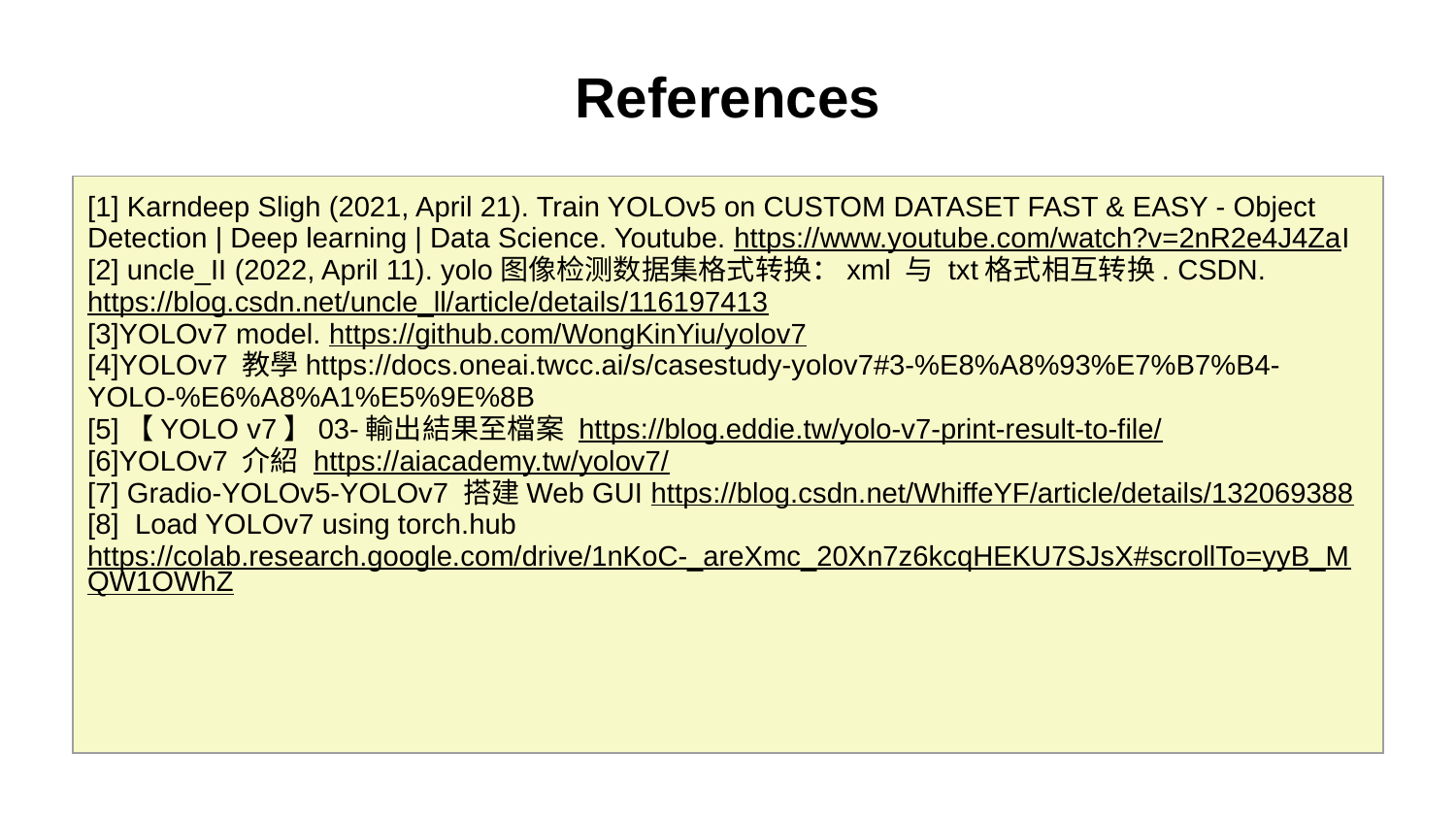

# References
| [1] Karndeep Sligh (2021, April 21). Train YOLOv5 on CUSTOM DATASET FAST & EASY - Object Detection | Deep learning | Data Science. Youtube. https://www.youtube.com/watch?v=2nR2e4J4ZaI [2] uncle\_II (2022, April 11). yolo图像检测数据集格式转换：xml 与 txt格式相互转换. CSDN. https://blog.csdn.net/uncle\_ll/article/details/116197413 [3]YOLOv7 model. https://github.com/WongKinYiu/yolov7 [4]YOLOv7 教學https://docs.oneai.twcc.ai/s/casestudy-yolov7#3-%E8%A8%93%E7%B7%B4-YOLO-%E6%A8%A1%E5%9E%8B [5]【YOLO v7】03-輸出結果至檔案 https://blog.eddie.tw/yolo-v7-print-result-to-file/ [6]YOLOv7 介紹 https://aiacademy.tw/yolov7/ [7] Gradio-YOLOv5-YOLOv7 搭建Web GUI https://blog.csdn.net/WhiffeYF/article/details/132069388 [8] Load YOLOv7 using torch.hub https://colab.research.google.com/drive/1nKoC-\_areXmc\_20Xn7z6kcqHEKU7SJsX#scrollTo=yyB\_MQW1OWhZ |  |  |
| --- | --- | --- |
|  |  |  |
|  |  |  |
|  |  |  |
|  |  |  |
|  |  |  |
|  |  |  |
|  |  |  |